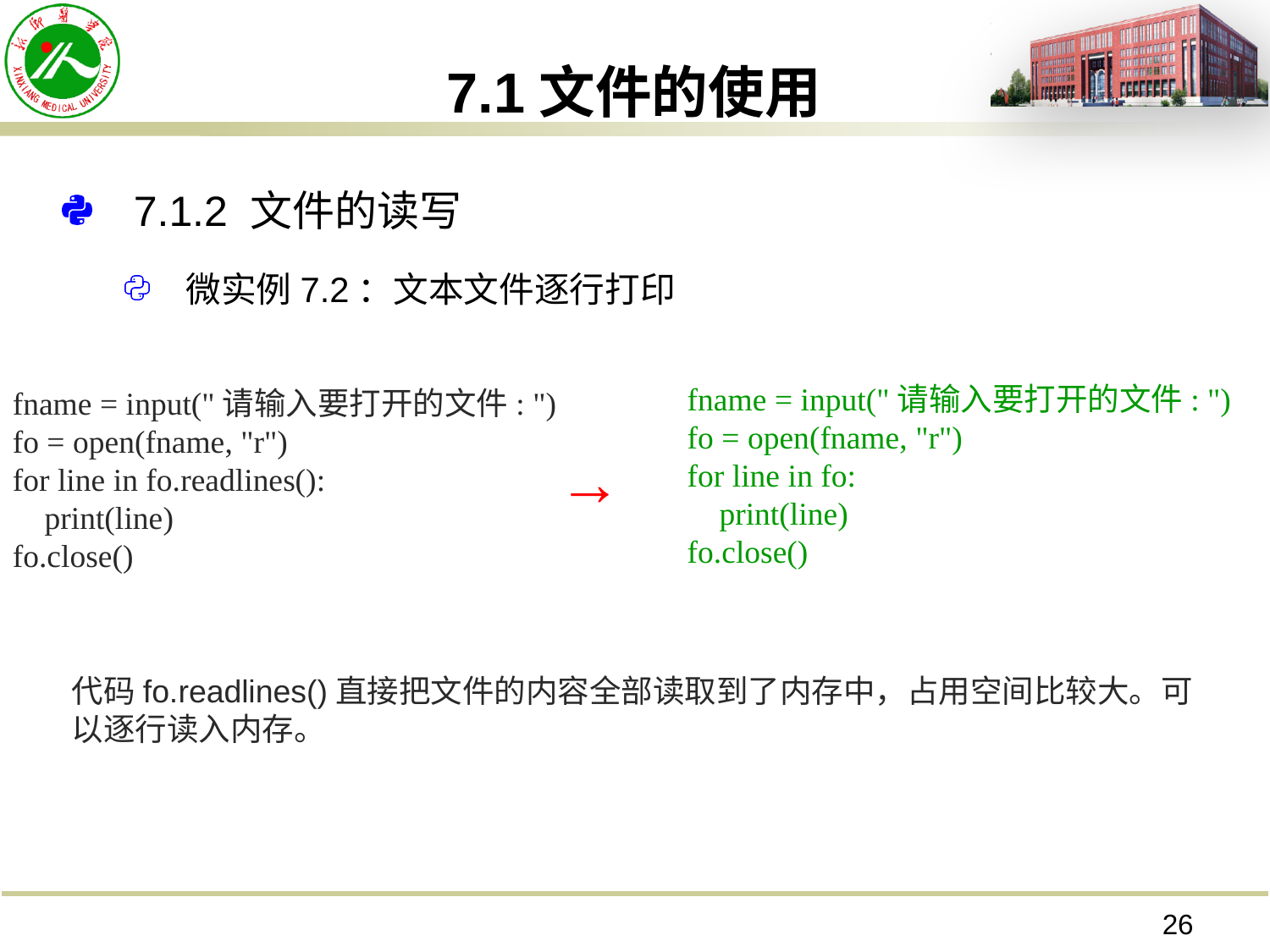

7.1文件的使用
7.1.2 文件的读写
微实例7.2：文本文件逐行打印

fname = input("请输入要打开的文件: ")
fo = open(fname, "r")
for line in fo:
    print(line)
fo.close()

fname = input("请输入要打开的文件: ")
fo = open(fname, "r")
for line in fo.readlines():
    print(line)
fo.close()

→
代码fo.readlines()直接把文件的内容全部读取到了内存中，占用空间比较大。可以逐行读入内存。
26